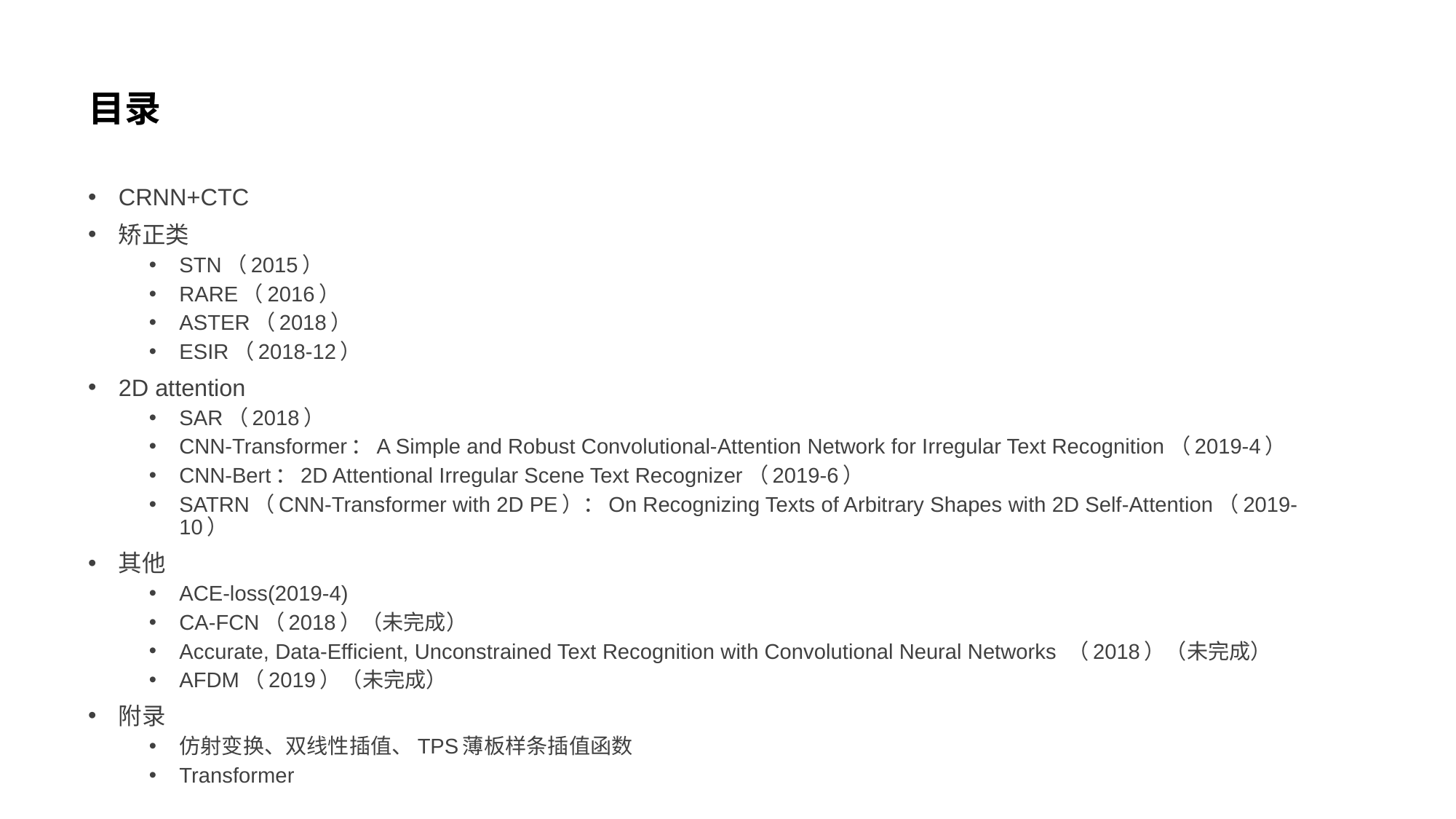

# 目录
CRNN+CTC
矫正类
STN（2015）
RARE（2016）
ASTER（2018）
ESIR（2018-12）
2D attention
SAR（2018）
CNN-Transformer：A Simple and Robust Convolutional-Attention Network for Irregular Text Recognition（2019-4）
CNN-Bert：2D Attentional Irregular Scene Text Recognizer（2019-6）
SATRN（CNN-Transformer with 2D PE）：On Recognizing Texts of Arbitrary Shapes with 2D Self-Attention（2019-10）
其他
ACE-loss(2019-4)
CA-FCN（2018）（未完成）
Accurate, Data-Efficient, Unconstrained Text Recognition with Convolutional Neural Networks （2018）（未完成）
AFDM（2019）（未完成）
附录
仿射变换、双线性插值、TPS薄板样条插值函数
Transformer